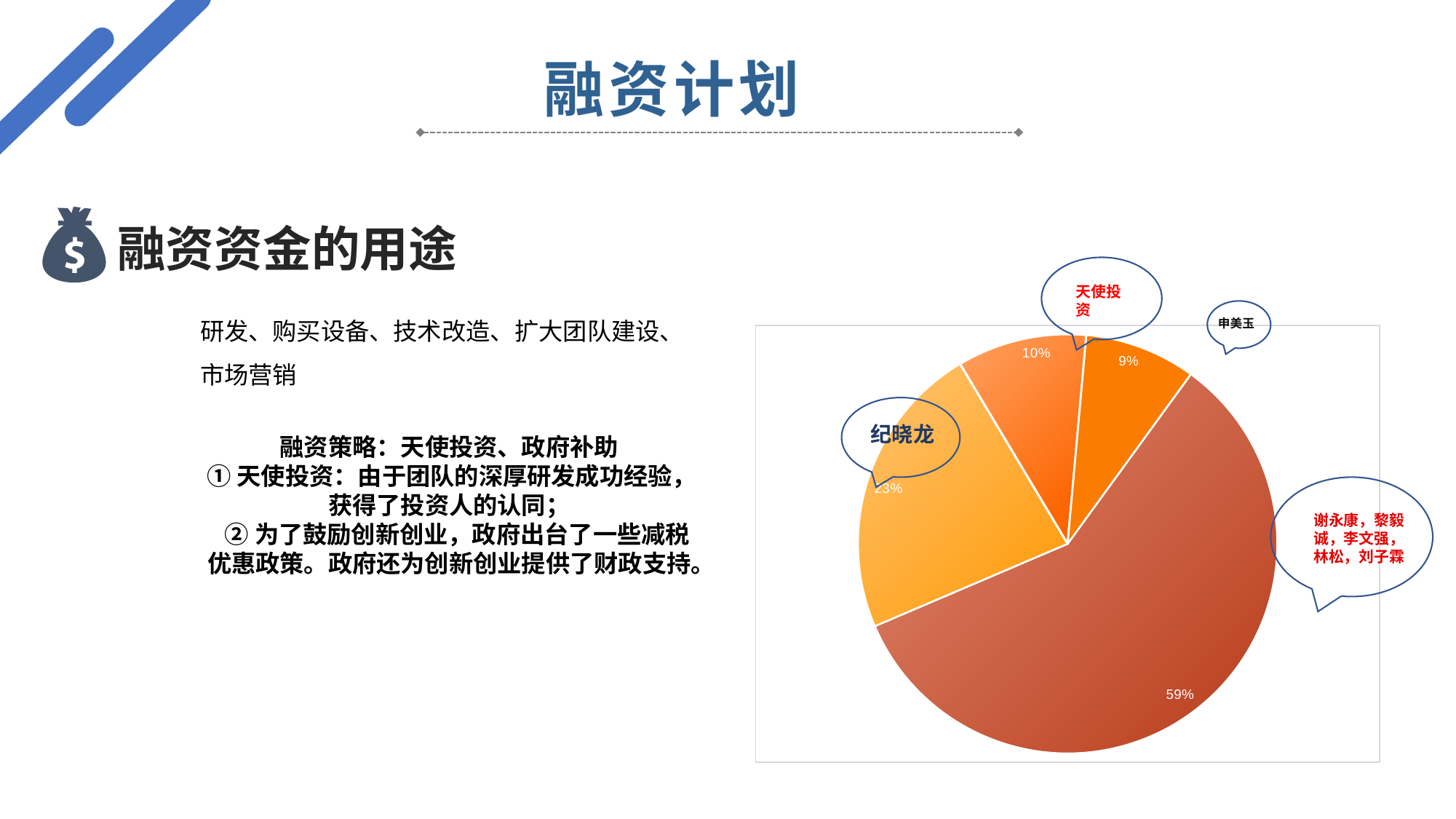

融资计划

融资资金的用途

天使投资
研发、购买设备、技术改造、扩大团队建设、市场营销

融资策略：天使投资、政府补助
 ①天使投资：由于团队的深厚研发成功经验，获得了投资人的认同；
   ②为了鼓励创新创业，政府出台了一些减税优惠政策。政府还为创新创业提供了财政支持。

02
申美玉

### Chart

| Category | 销售额 |
|---|---|
| 第一季度 | 8.2 |
| 第二季度 | 3.2 |
| 第三季度 | 1.4 |
| 第四季度 | 1.2 |
纪晓龙
Please enter the relevant text content here. Operation method: select all the text in this paragraph with the mouse, and enter the text directly to replace it. The text format will not change.

谢永康，黎毅诚，李文强，林松，刘子霖